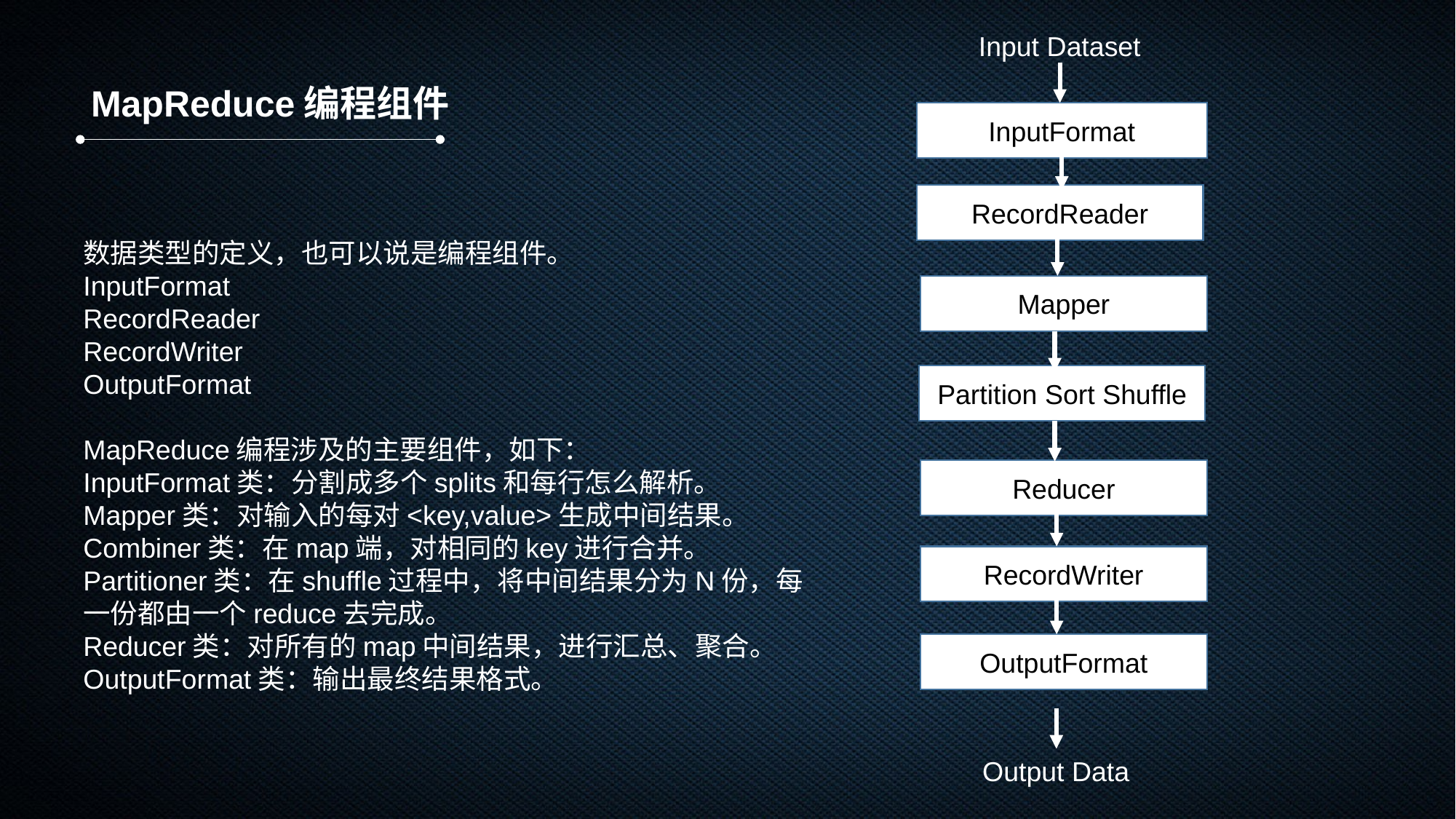

Input Dataset
MapReduce编程组件
InputFormat
RecordReader
数据类型的定义，也可以说是编程组件。
InputFormat
RecordReader
RecordWriter
OutputFormat

MapReduce编程涉及的主要组件，如下：
InputFormat类：分割成多个splits和每行怎么解析。
Mapper类：对输入的每对<key,value>生成中间结果。
Combiner类：在map端，对相同的key进行合并。
Partitioner类：在shuffle过程中，将中间结果分为N份，每一份都由一个reduce去完成。
Reducer类：对所有的map中间结果，进行汇总、聚合。
OutputFormat类：输出最终结果格式。

Mapper
Partition Sort Shuffle
Reducer
RecordWriter
OutputFormat
Output Data